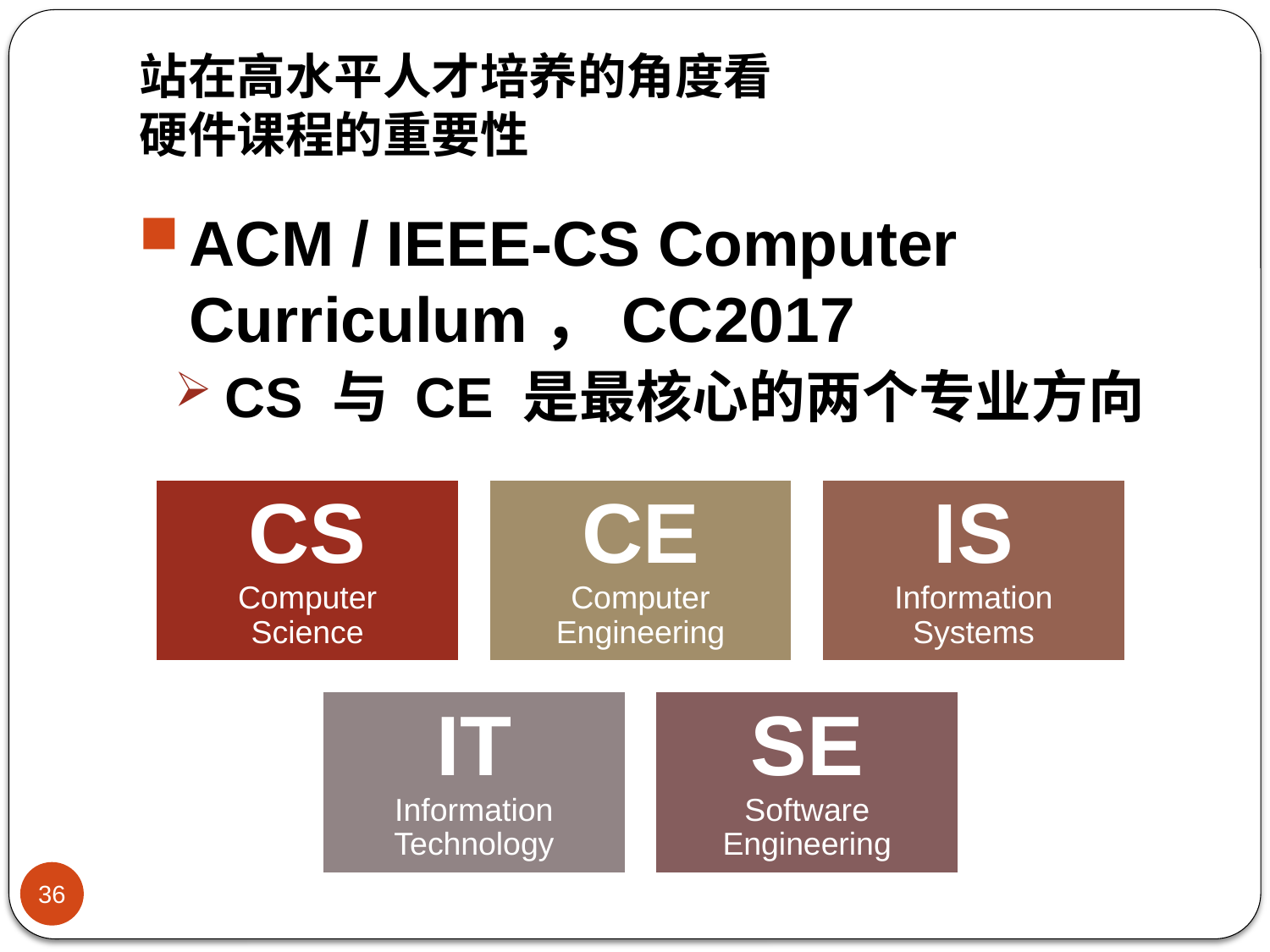

# 站在高水平人才培养的角度看 硬件课程的重要性
ACM / IEEE-CS Computer Curriculum，CC2017
CS 与 CE 是最核心的两个专业方向
CS
Computer
Science
CE
Computer Engineering
IS
Information
Systems
IT
Information Technology
SE
Software Engineering
36